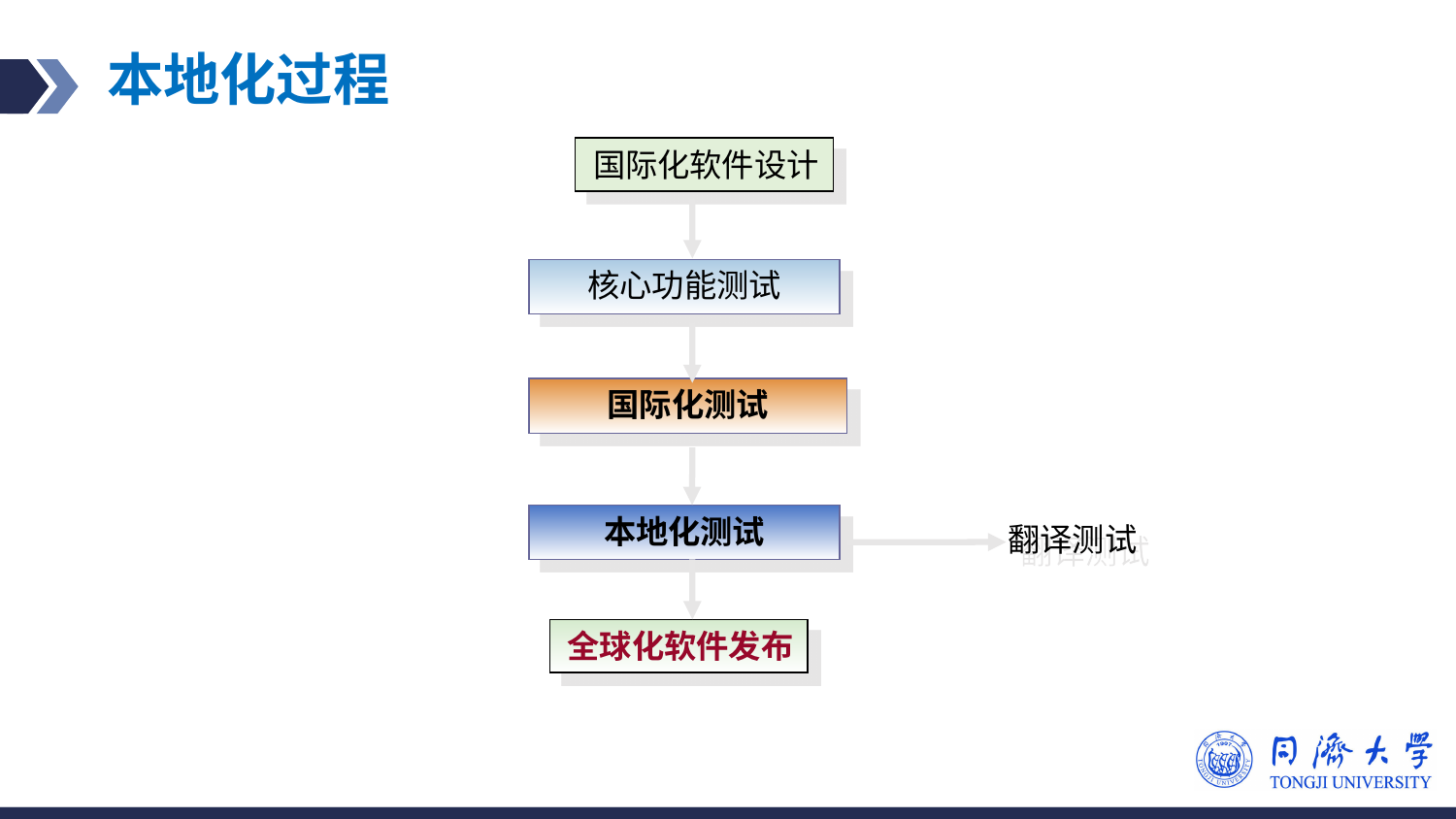

# 本地化过程

国际化软件设计

核心功能测试

国际化测试

本地化测试
翻译测试

全球化软件发布